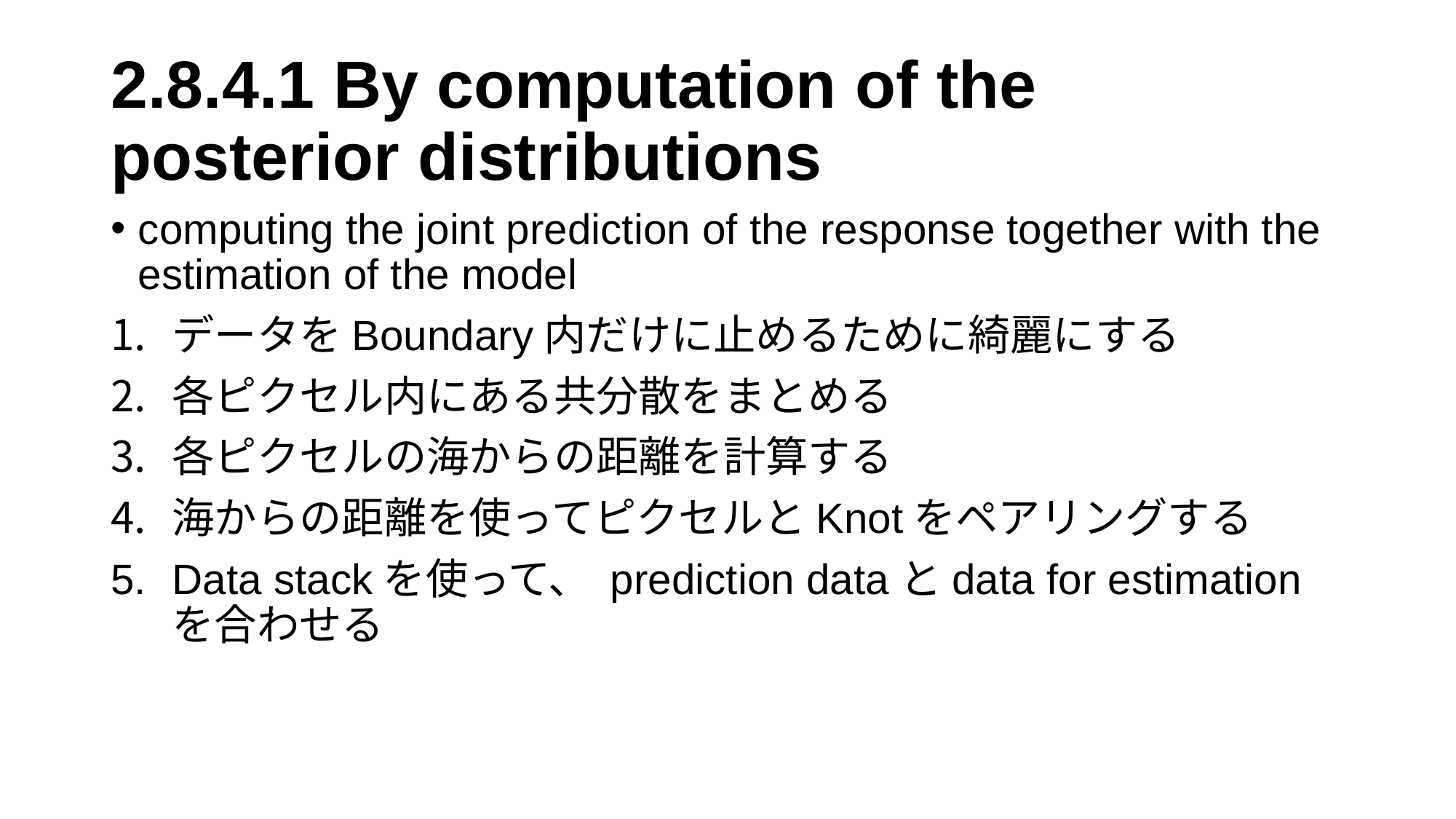

# 2.8.4.1 By computation of the posterior distributions
computing the joint prediction of the response together with the estimation of the model
データをBoundary内だけに止めるために綺麗にする
各ピクセル内にある共分散をまとめる
各ピクセルの海からの距離を計算する
海からの距離を使ってピクセルとKnotをペアリングする
Data stackを使って、 prediction dataとdata for estimationを合わせる